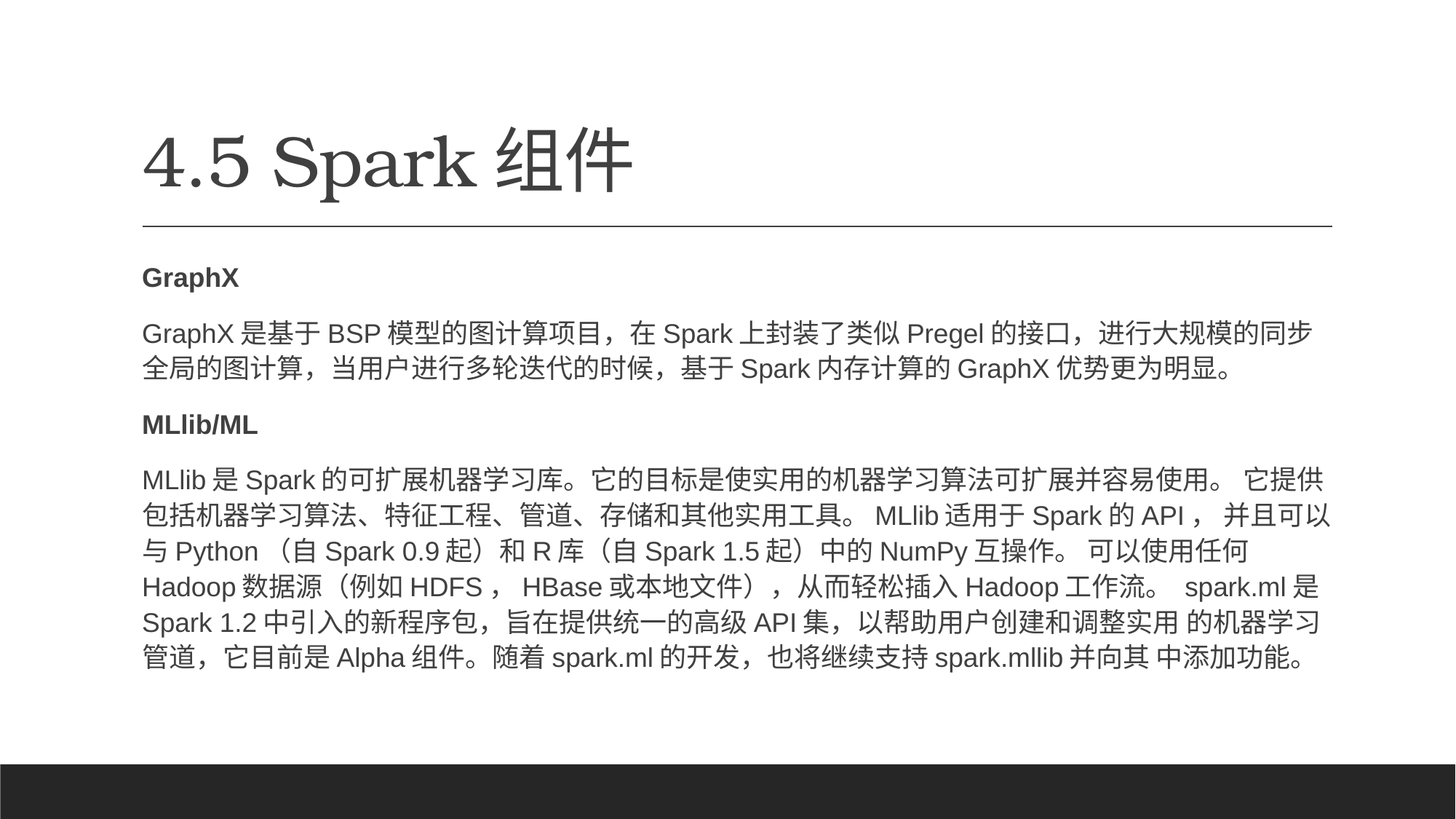

# 4.5 Spark组件
GraphX
GraphX是基于BSP模型的图计算项目，在Spark上封装了类似Pregel的接口，进行大规模的同步全局的图计算，当用户进行多轮迭代的时候，基于Spark内存计算的GraphX优势更为明显。
MLlib/ML
MLlib是Spark的可扩展机器学习库。它的目标是使实用的机器学习算法可扩展并容易使用。 它提供包括机器学习算法、特征工程、管道、存储和其他实用工具。MLlib适用于Spark的API， 并且可以与Python（自Spark 0.9起）和R库（自Spark 1.5起）中的NumPy互操作。 可以使用任何Hadoop数据源（例如HDFS，HBase或本地文件），从而轻松插入Hadoop工作流。 spark.ml是Spark 1.2中引入的新程序包，旨在提供统一的高级API集，以帮助用户创建和调整实用 的机器学习管道，它目前是Alpha组件。随着spark.ml的开发，也将继续支持spark.mllib并向其 中添加功能。